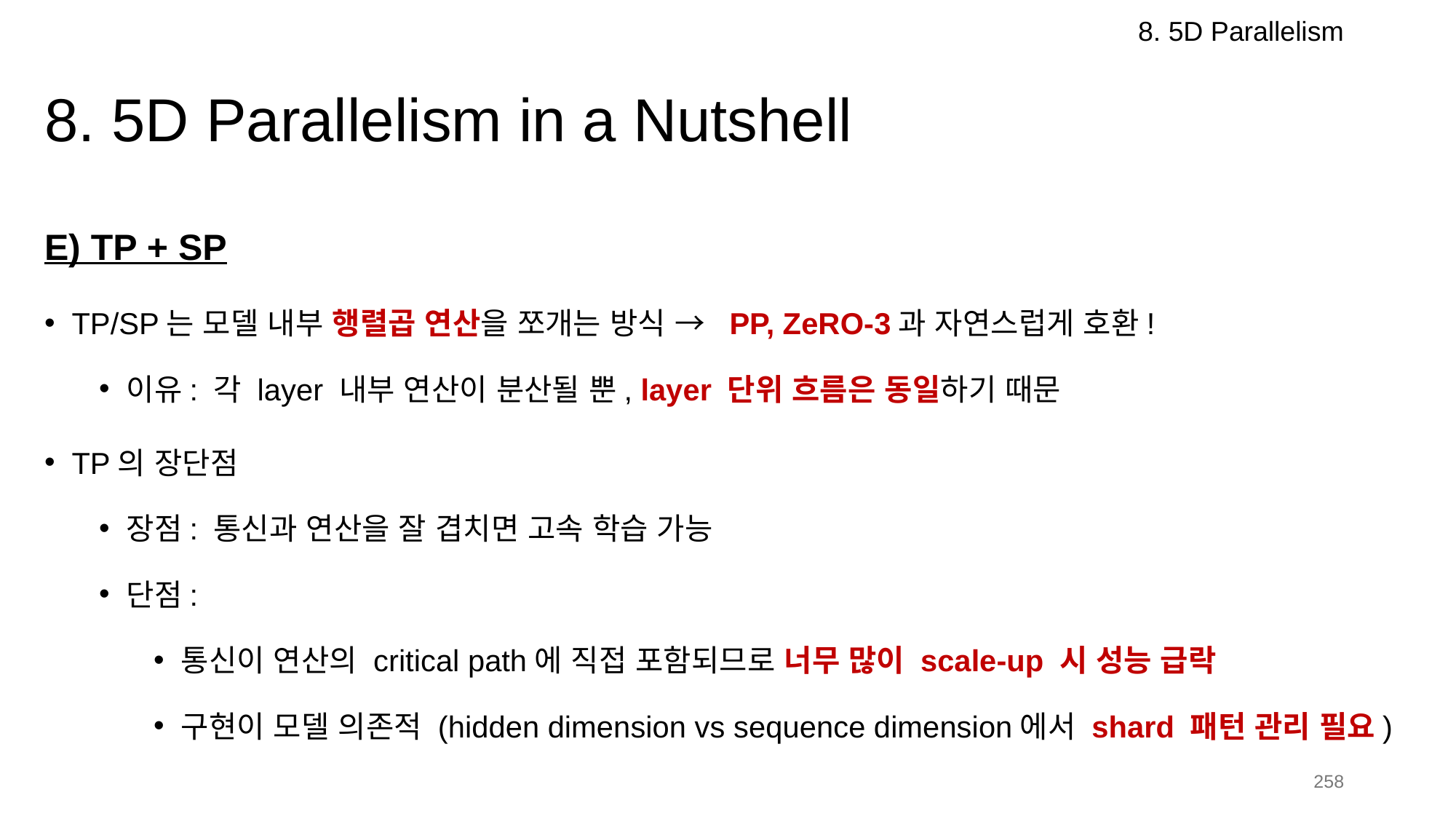

8. 5D Parallelism
# 8. 5D Parallelism in a Nutshell
E) TP + SP
TP/SP는 모델 내부 행렬곱 연산을 쪼개는 방식 →  PP, ZeRO-3과 자연스럽게 호환!
이유: 각 layer 내부 연산이 분산될 뿐, layer 단위 흐름은 동일하기 때문
TP의 장단점
장점: 통신과 연산을 잘 겹치면 고속 학습 가능
단점:
통신이 연산의 critical path에 직접 포함되므로 너무 많이 scale-up 시 성능 급락
구현이 모델 의존적 (hidden dimension vs sequence dimension에서 shard 패턴 관리 필요)
258